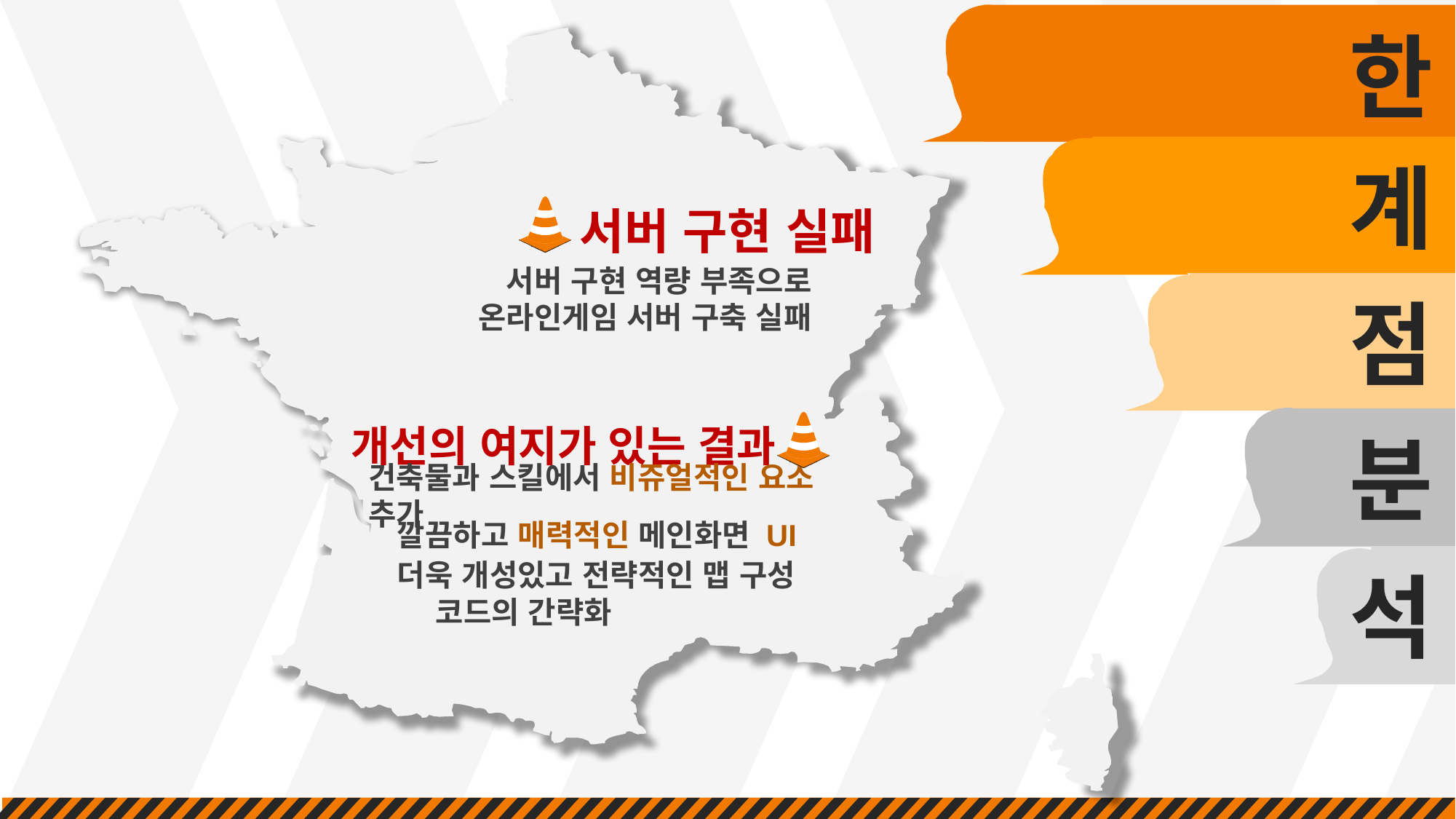

한

서버 구현 실패

서버 구현 역량 부족으로
온라인게임 서버 구축 실패

개선의 여지가 있는 결과
건축물과 스킬에서 비쥬얼적인 요소 추가
깔끔하고 매력적인 메인화면 UI
더욱 개성있고 전략적인 맵 구성
코드의 간략화

계

점

분

석